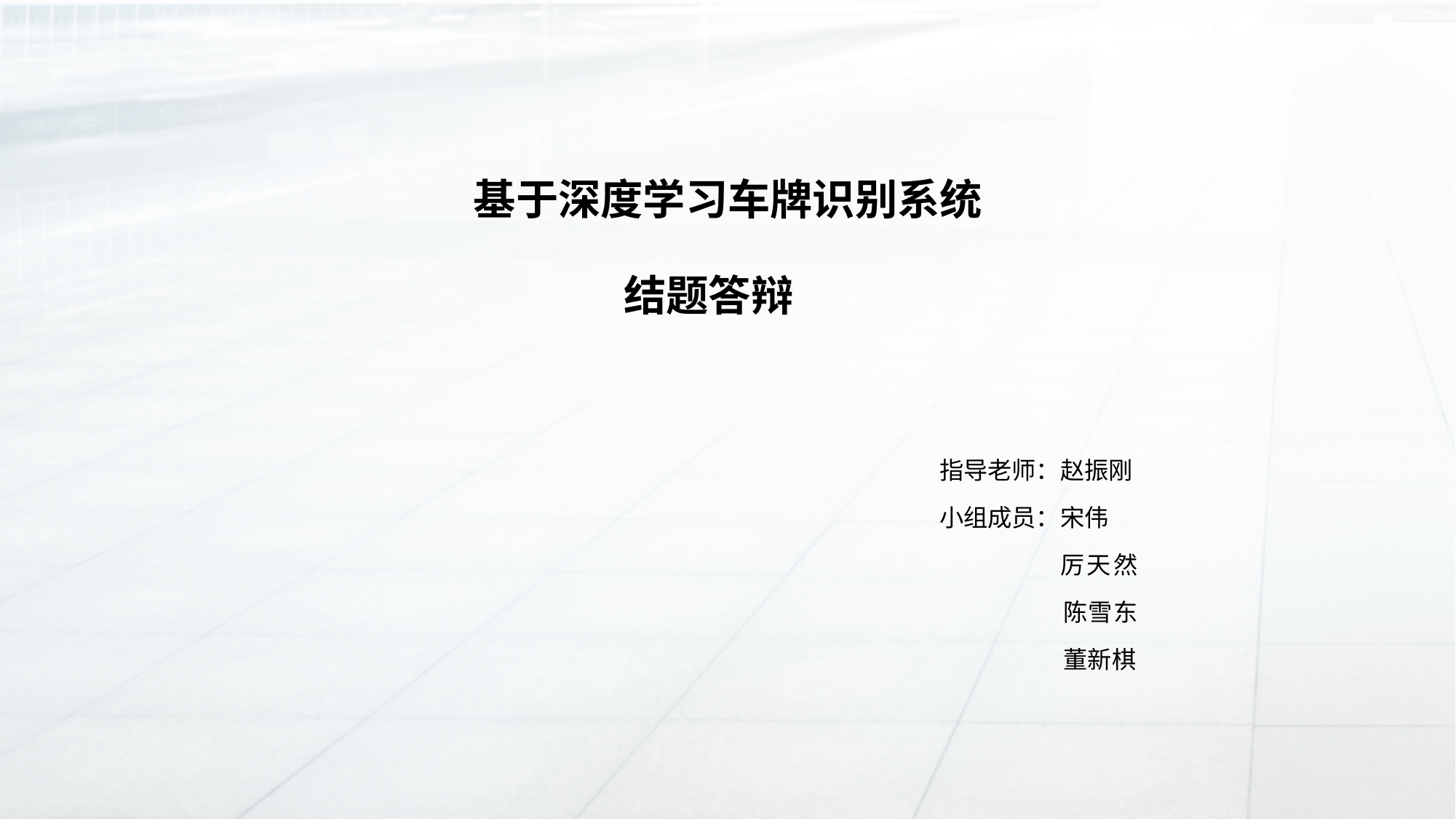

基于深度学习车牌识别系统
结题答辩
指导老师：赵振刚
小组成员：宋伟
厉天然 陈雪东 董新棋